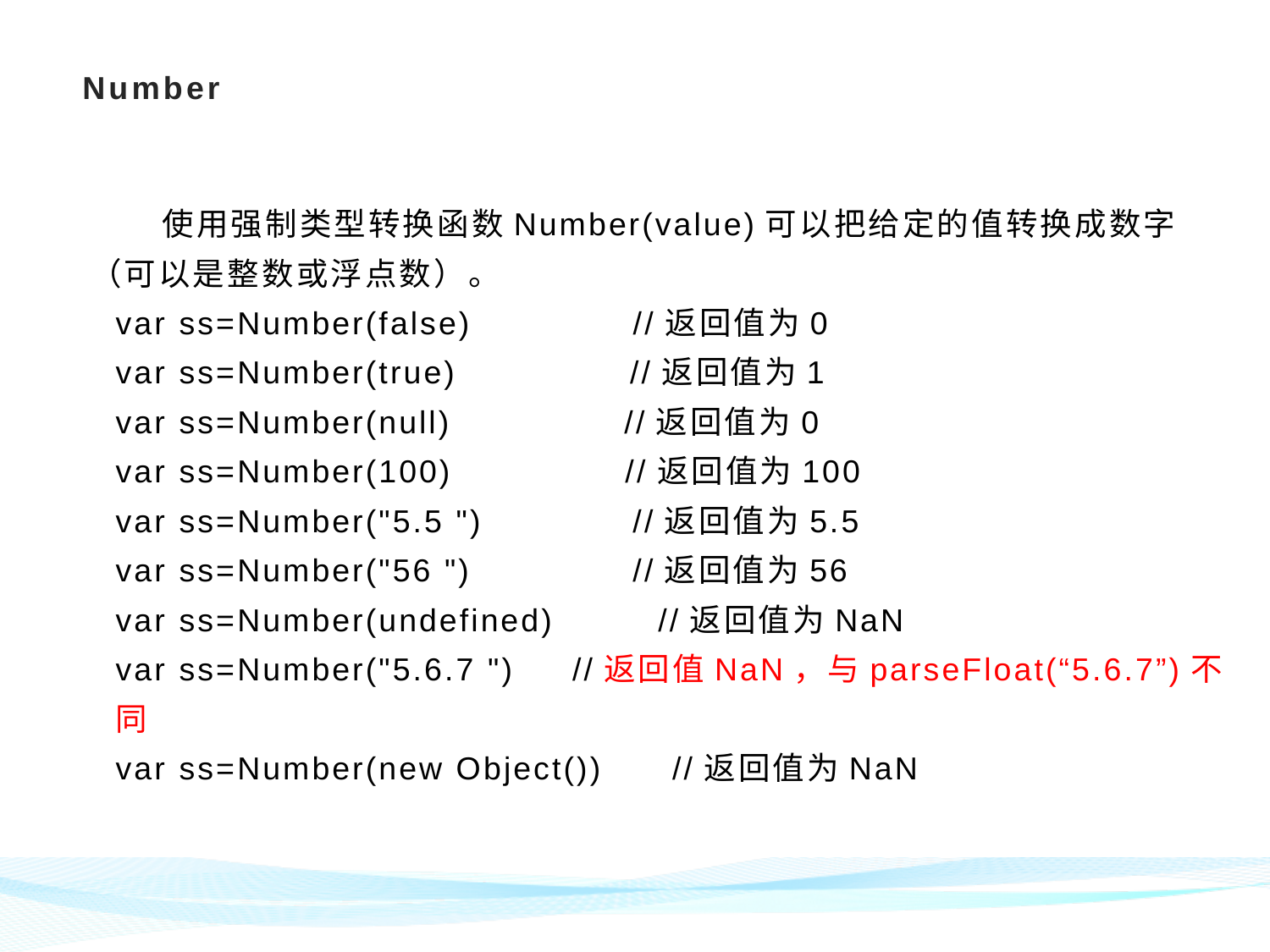

# Number
         使用强制类型转换函数Number(value)可以把给定的值转换成数字（可以是整数或浮点数）。
var ss=Number(false)              //返回值为0
var ss=Number(true)               //返回值为1
var ss=Number(null)               //返回值为0
var ss=Number(100)               //返回值为100
var ss=Number("5.5 ")             //返回值为5.5
var ss=Number("56 ")              //返回值为56
var ss=Number(undefined)         //返回值为NaN
var ss=Number("5.6.7 ")     //返回值NaN，与parseFloat(“5.6.7”)不同
var ss=Number(new Object())      //返回值为NaN